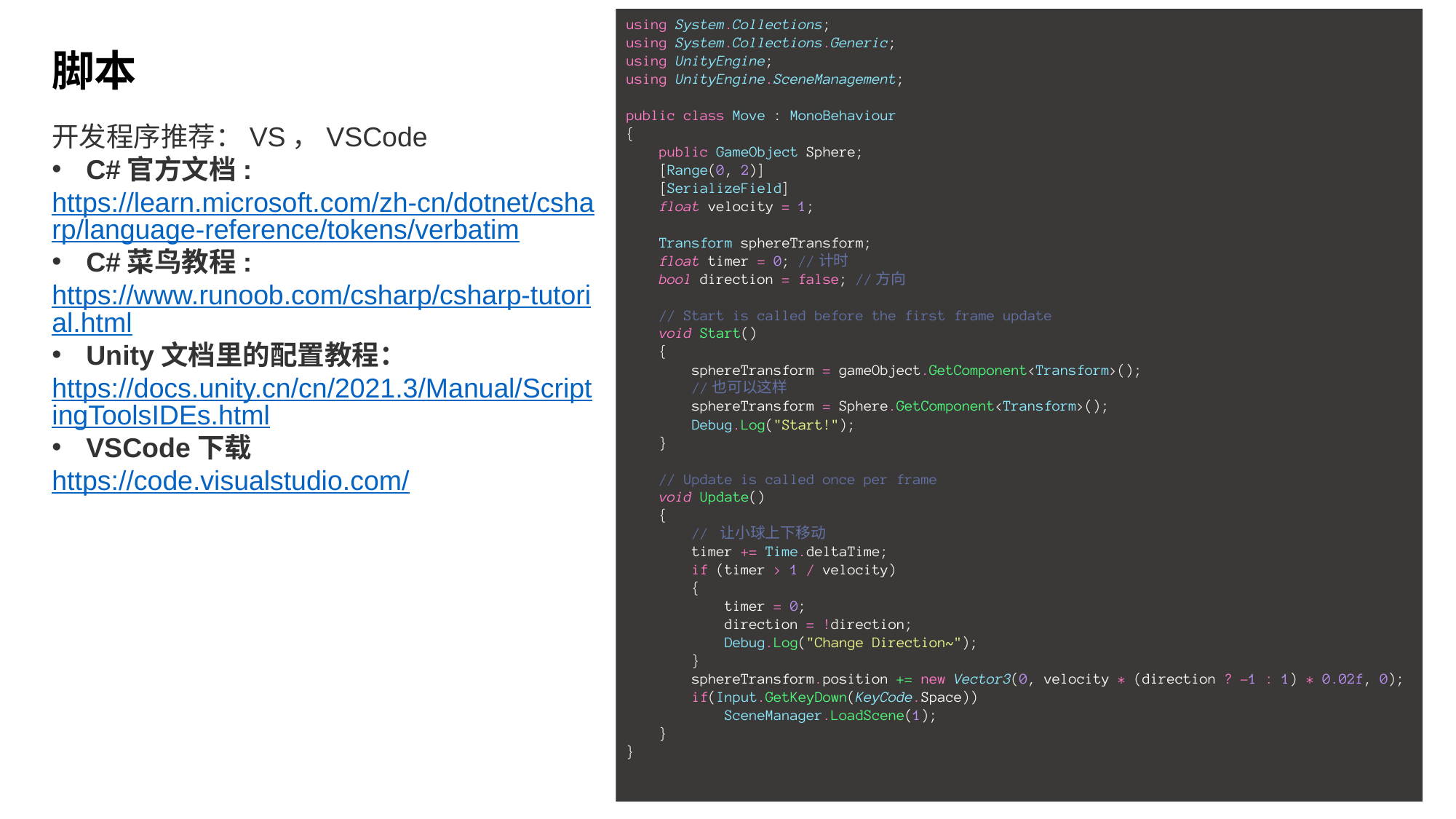

using System.Collections;
using System.Collections.Generic;
using UnityEngine;
using UnityEngine.SceneManagement;
public class Move : MonoBehaviour
{
    public GameObject Sphere;
    [Range(0, 2)]
    [SerializeField]
    float velocity = 1;
    Transform sphereTransform;
    float timer = 0; //计时
    bool direction = false; //方向
    // Start is called before the first frame update
    void Start()
    {
        sphereTransform = gameObject.GetComponent<Transform>();
        //也可以这样
        sphereTransform = Sphere.GetComponent<Transform>();
        Debug.Log("Start!");
    }
    // Update is called once per frame
    void Update()
    {
        // 让小球上下移动
        timer += Time.deltaTime;
        if (timer > 1 / velocity)
        {
            timer = 0;
            direction = !direction;
            Debug.Log("Change Direction~");
        }
        sphereTransform.position += new Vector3(0, velocity * (direction ? -1 : 1) * 0.02f, 0);
        if(Input.GetKeyDown(KeyCode.Space))
            SceneManager.LoadScene(1);
    }
}

脚本
开发程序推荐：VS，VSCode
C#官方文档:
https://learn.microsoft.com/zh-cn/dotnet/csharp/language-reference/tokens/verbatim
C#菜鸟教程:
https://www.runoob.com/csharp/csharp-tutorial.html
Unity文档里的配置教程：
https://docs.unity.cn/cn/2021.3/Manual/ScriptingToolsIDEs.html
VSCode下载
https://code.visualstudio.com/